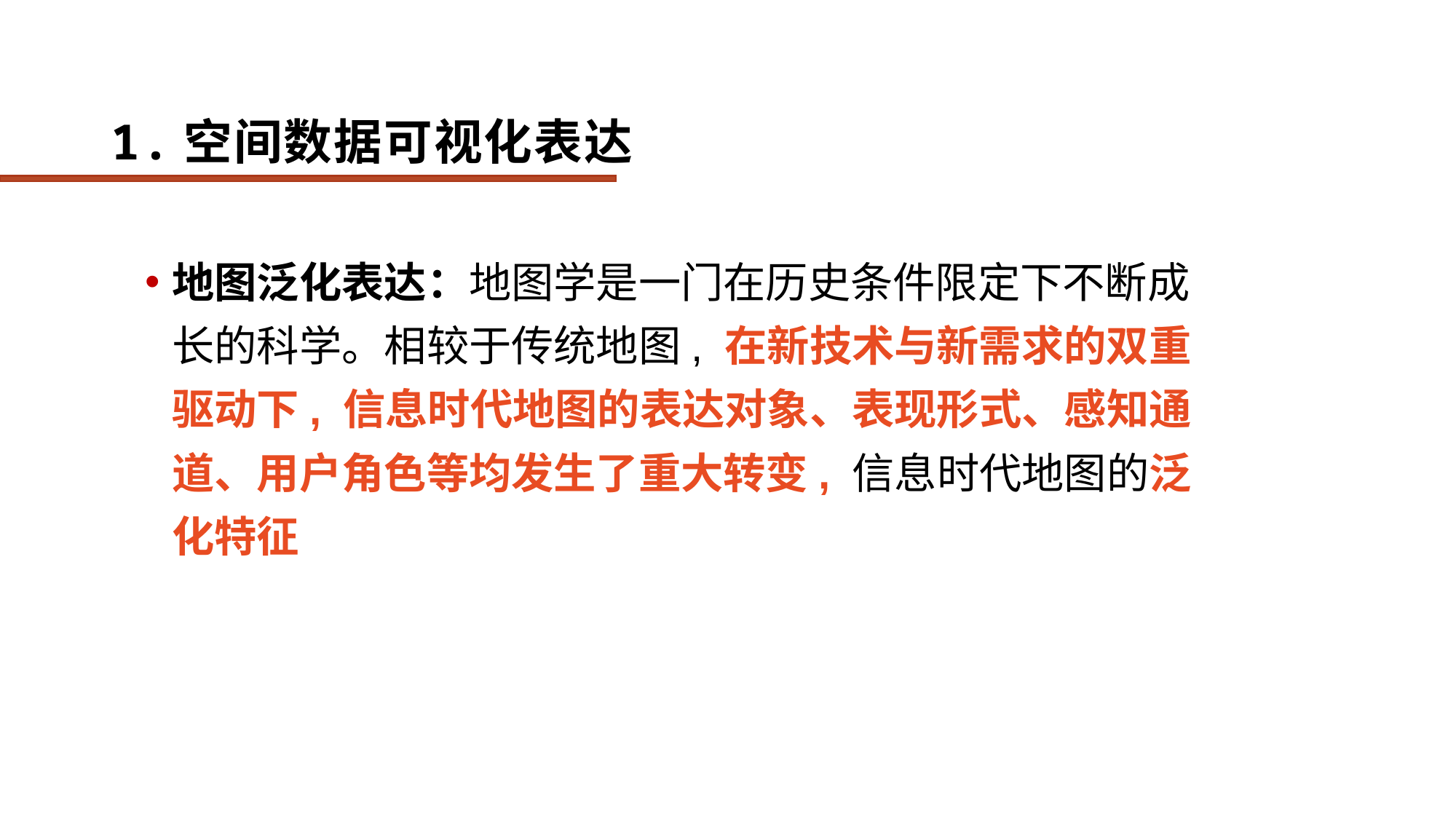

# 1.空间数据可视化表达
地图泛化表达：地图学是一门在历史条件限定下不断成长的科学。相较于传统地图, 在新技术与新需求的双重驱动下, 信息时代地图的表达对象、表现形式、感知通道、用户角色等均发生了重大转变, 信息时代地图的泛化特征